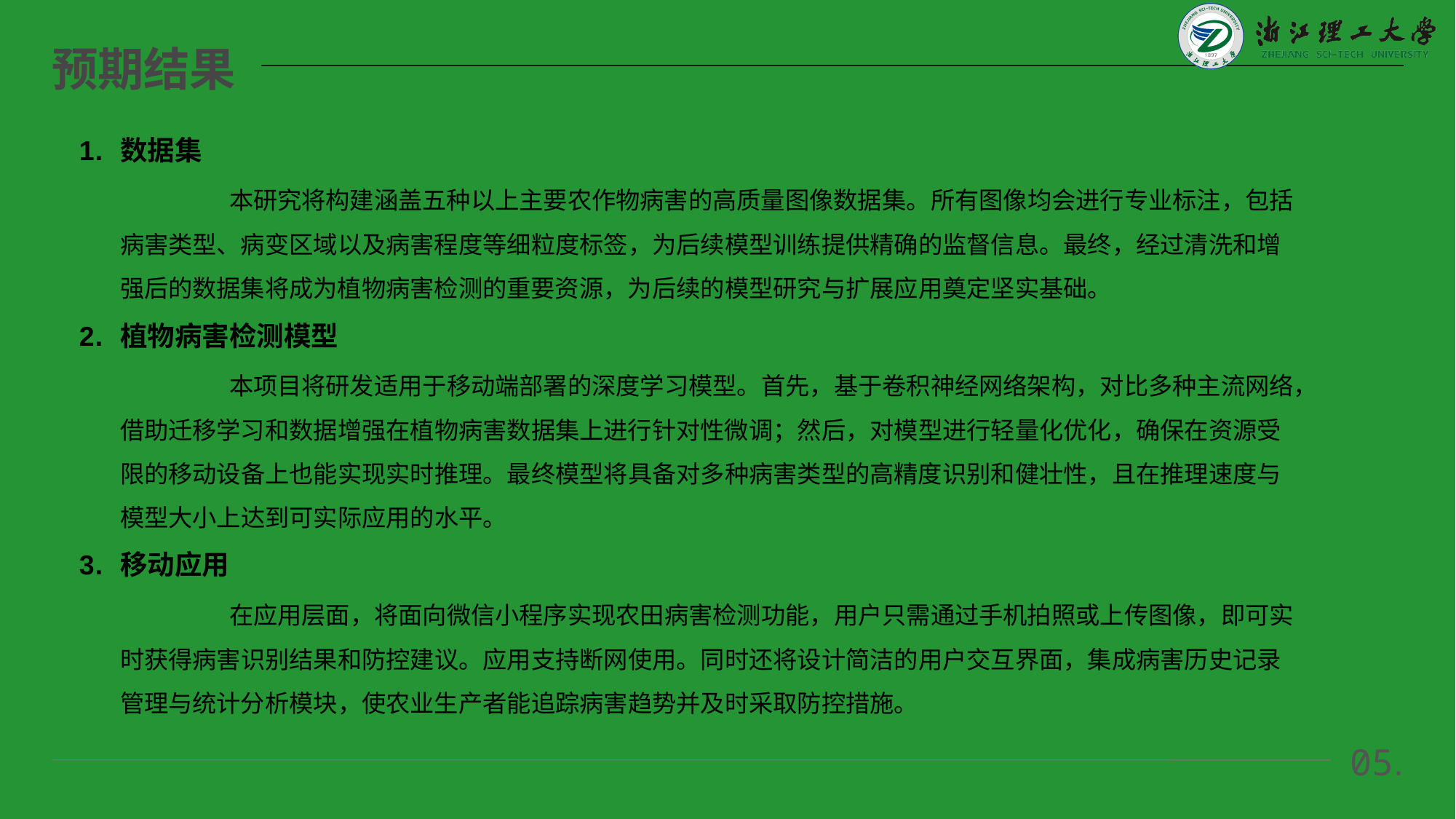

预期结果

数据集
	本研究将构建涵盖五种以上主要农作物病害的高质量图像数据集。所有图像均会进行专业标注，包括病害类型、病变区域以及病害程度等细粒度标签，为后续模型训练提供精确的监督信息。最终，经过清洗和增强后的数据集将成为植物病害检测的重要资源，为后续的模型研究与扩展应用奠定坚实基础。
植物病害检测模型
	本项目将研发适用于移动端部署的深度学习模型。首先，基于卷积神经网络架构，对比多种主流网络，借助迁移学习和数据增强在植物病害数据集上进行针对性微调；然后，对模型进行轻量化优化，确保在资源受限的移动设备上也能实现实时推理。最终模型将具备对多种病害类型的高精度识别和健壮性，且在推理速度与模型大小上达到可实际应用的水平。
移动应用
	在应用层面，将面向微信小程序实现农田病害检测功能，用户只需通过手机拍照或上传图像，即可实时获得病害识别结果和防控建议。应用支持断网使用。同时还将设计简洁的用户交互界面，集成病害历史记录管理与统计分析模块，使农业生产者能追踪病害趋势并及时采取防控措施。
05.